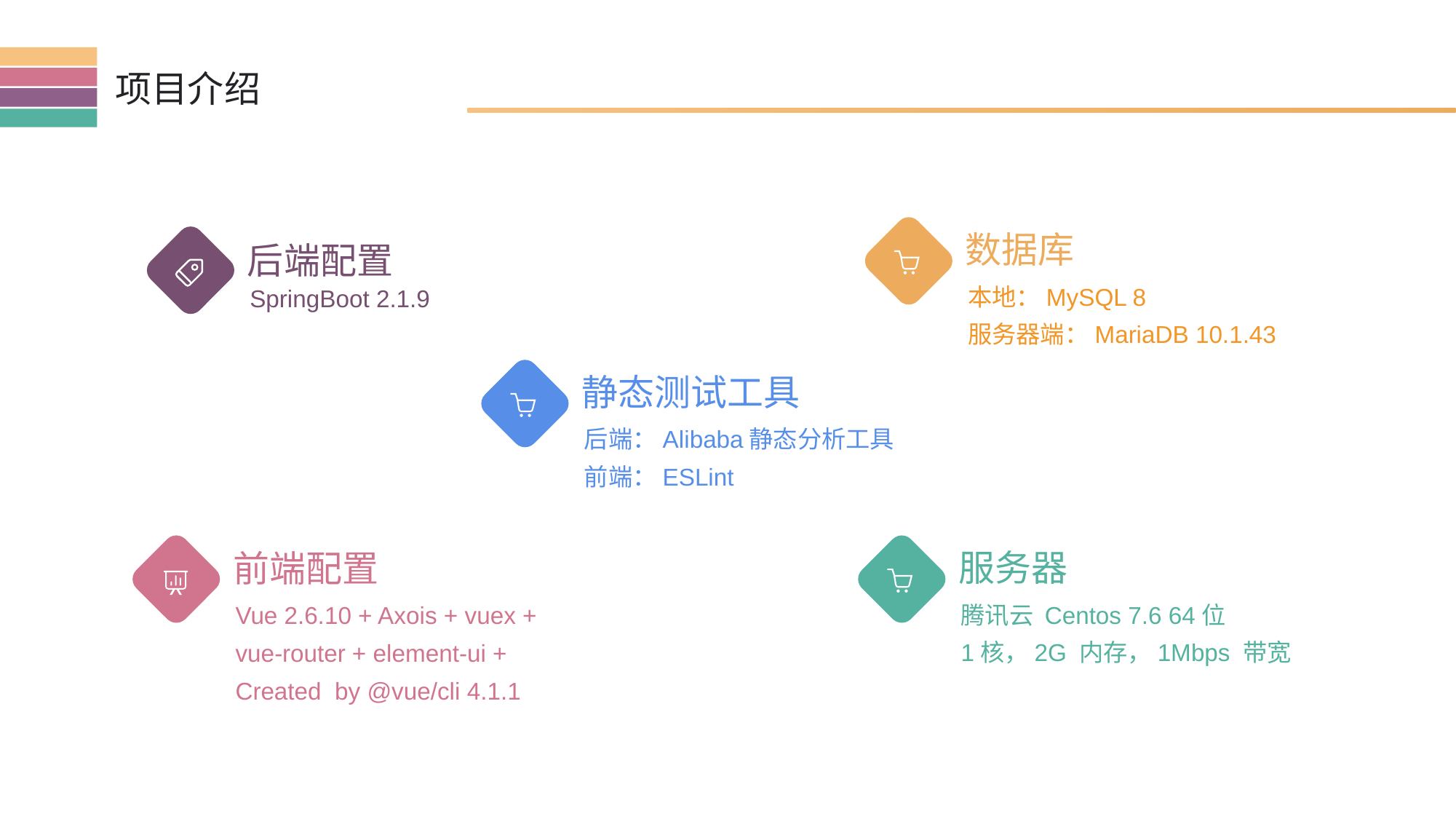

项目介绍

数据库

后端配置

本地：MySQL 8
服务器端：MariaDB 10.1.43
SpringBoot 2.1.9
静态测试工具

后端：Alibaba静态分析工具
前端：ESLint
服务器
前端配置

腾讯云 Centos 7.6 64位
1核，2G 内存，1Mbps 带宽
Vue 2.6.10 + Axois + vuex + vue-router + element-ui +
Created  by @vue/cli 4.1.1